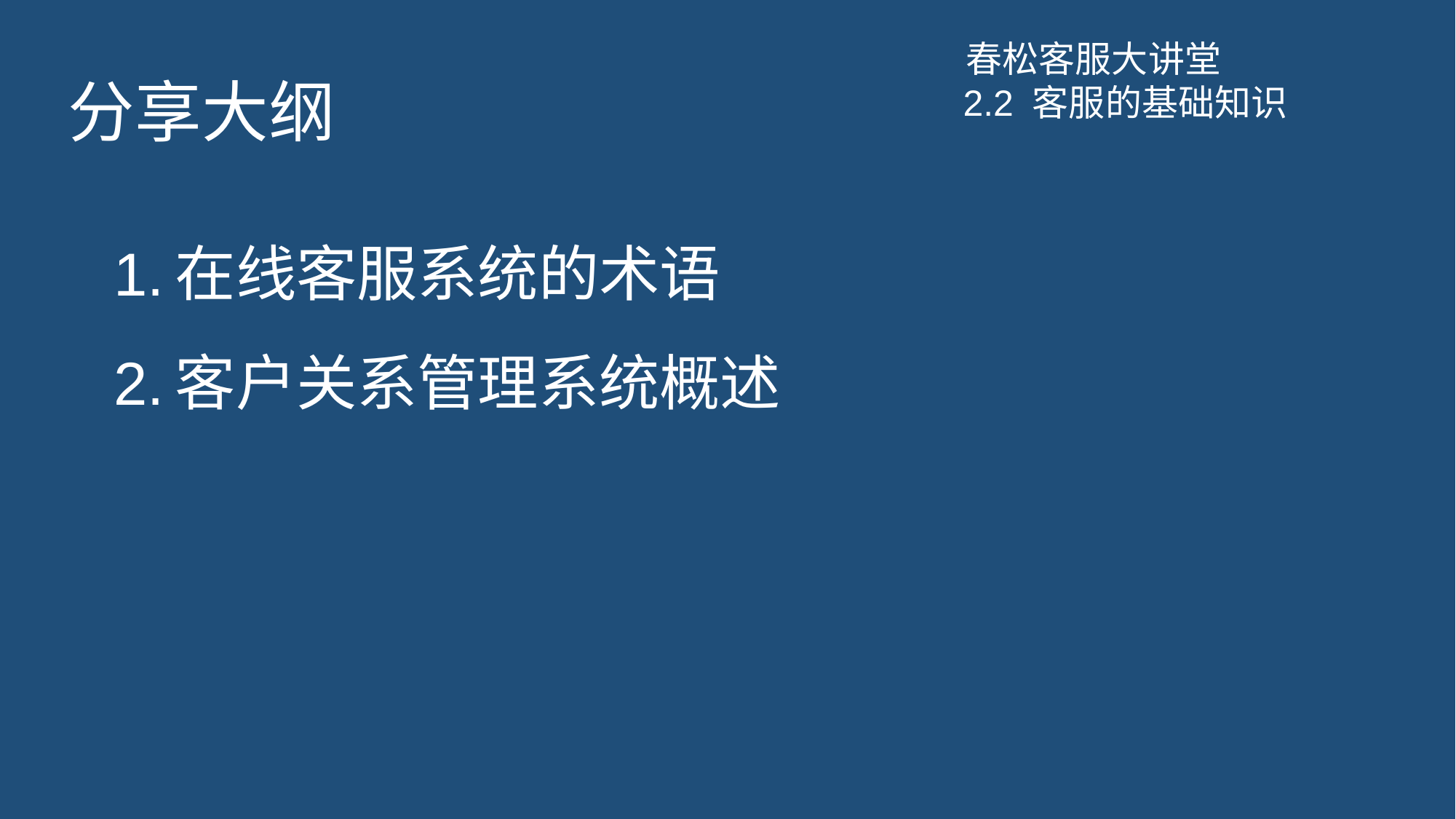

春松客服大讲堂
# 分享大纲
2.2 客服的基础知识
在线客服系统的术语
客户关系管理系统概述